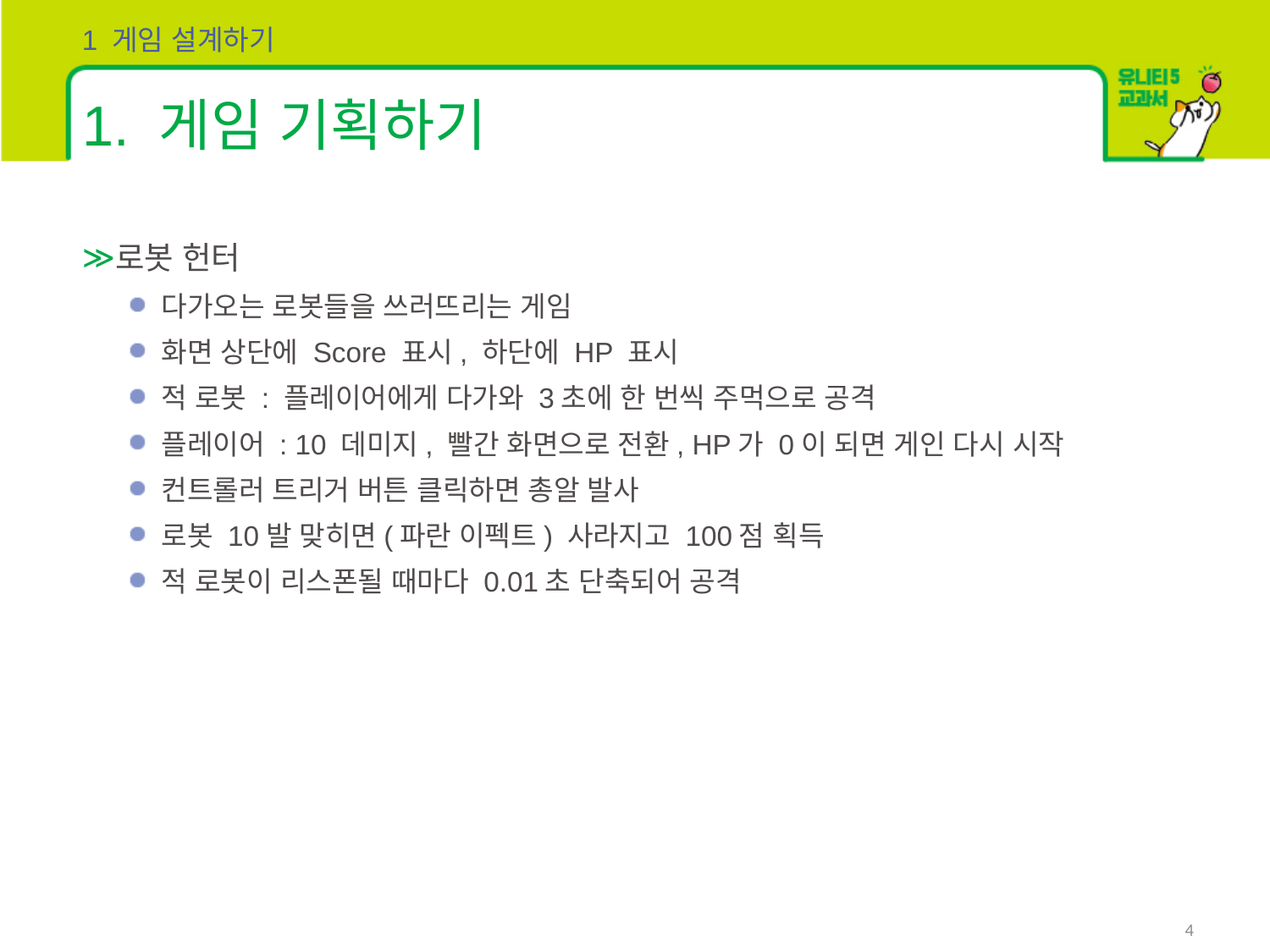

1 게임 설계하기
# 1. 게임 기획하기
로봇 헌터
다가오는 로봇들을 쓰러뜨리는 게임
화면 상단에 Score 표시, 하단에 HP 표시
적 로봇 : 플레이어에게 다가와 3초에 한 번씩 주먹으로 공격
플레이어 : 10 데미지, 빨간 화면으로 전환, HP가 0이 되면 게인 다시 시작
컨트롤러 트리거 버튼 클릭하면 총알 발사
로봇 10발 맞히면(파란 이펙트) 사라지고 100점 획득
적 로봇이 리스폰될 때마다 0.01초 단축되어 공격
4